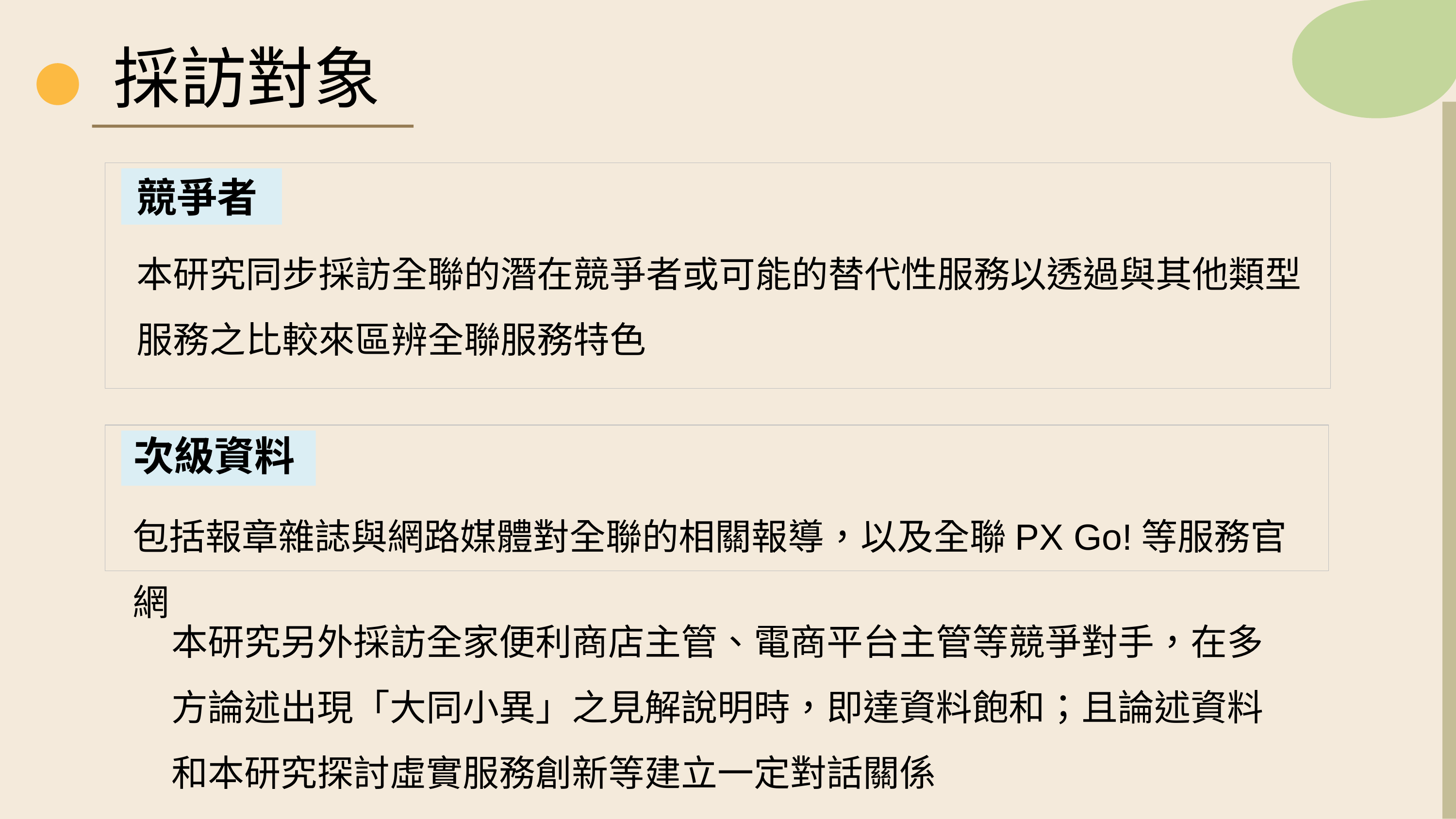

採訪對象

競爭者

本研究同步採訪全聯的潛在競爭者或可能的替代性服務以透過與其他類型服務之比較來區辨全聯服務特色

次級資料

包括報章雜誌與網路媒體對全聯的相關報導，以及全聯PX Go!等服務官網
本研究另外採訪全家便利商店主管、電商平台主管等競爭對手，在多 方論述出現「大同小異」之見解說明時，即達資料飽和；且論述資料和本研究探討虛實服務創新等建立一定對話關係